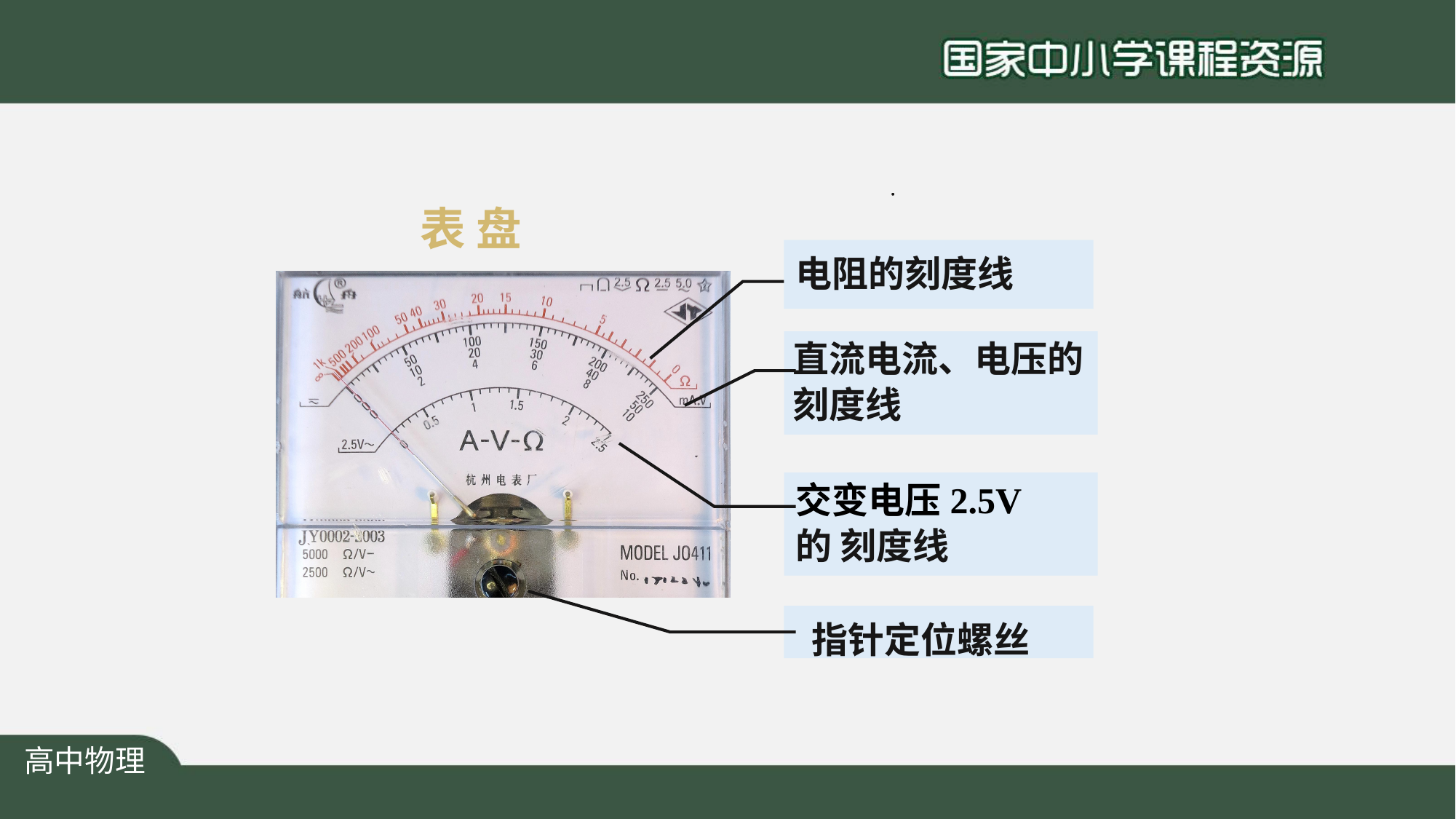

# 表 盘

电阻的刻度线
直流电流、电压的 刻度线

交变电压2.5V的 刻度线

指针定位螺丝

高中物理